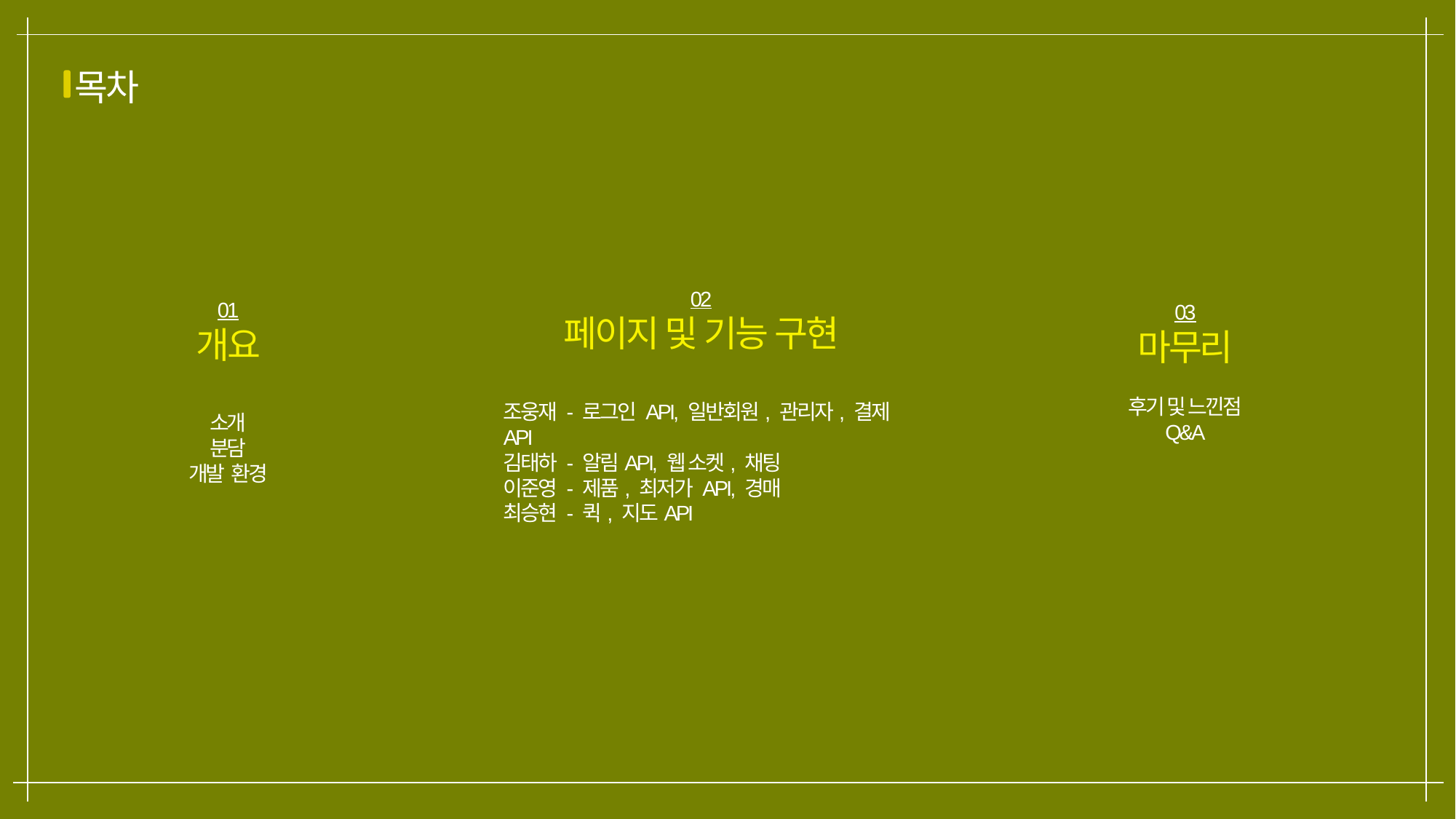

목차

02
페이지 및 기능 구현

조웅재 - 로그인 API, 일반회원, 관리자, 결제API
김태하 - 알림API, 웹 소켓, 채팅
이준영 - 제품, 최저가 API, 경매
최승현 - 퀵, 지도API
01
개요

소개
분담
개발  환경
03
마무리

후기 및 느낀점
Q&A